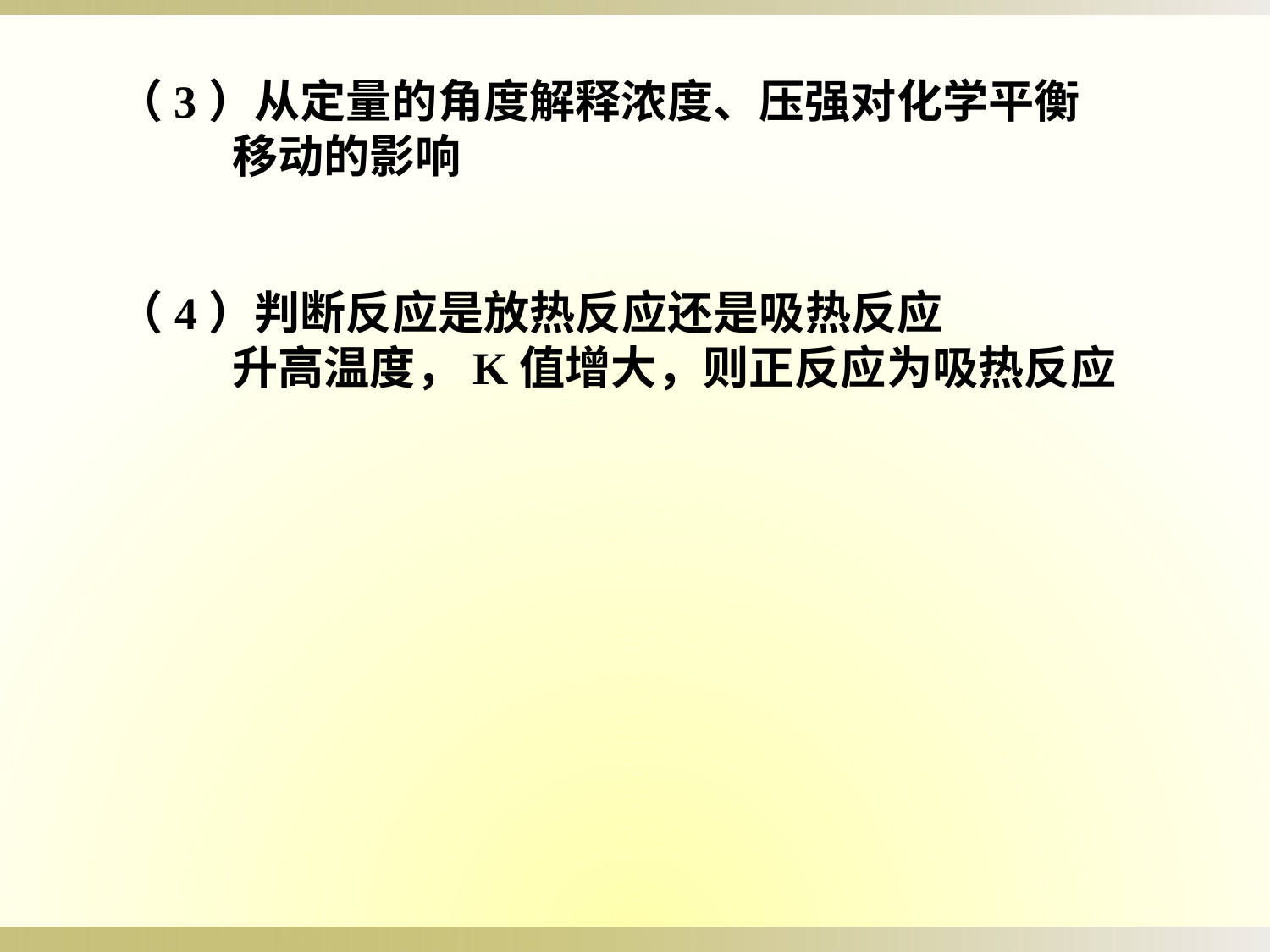

（3）从定量的角度解释浓度、压强对化学平衡
          移动的影响
（4）判断反应是放热反应还是吸热反应
          升高温度，K值增大，则正反应为吸热反应